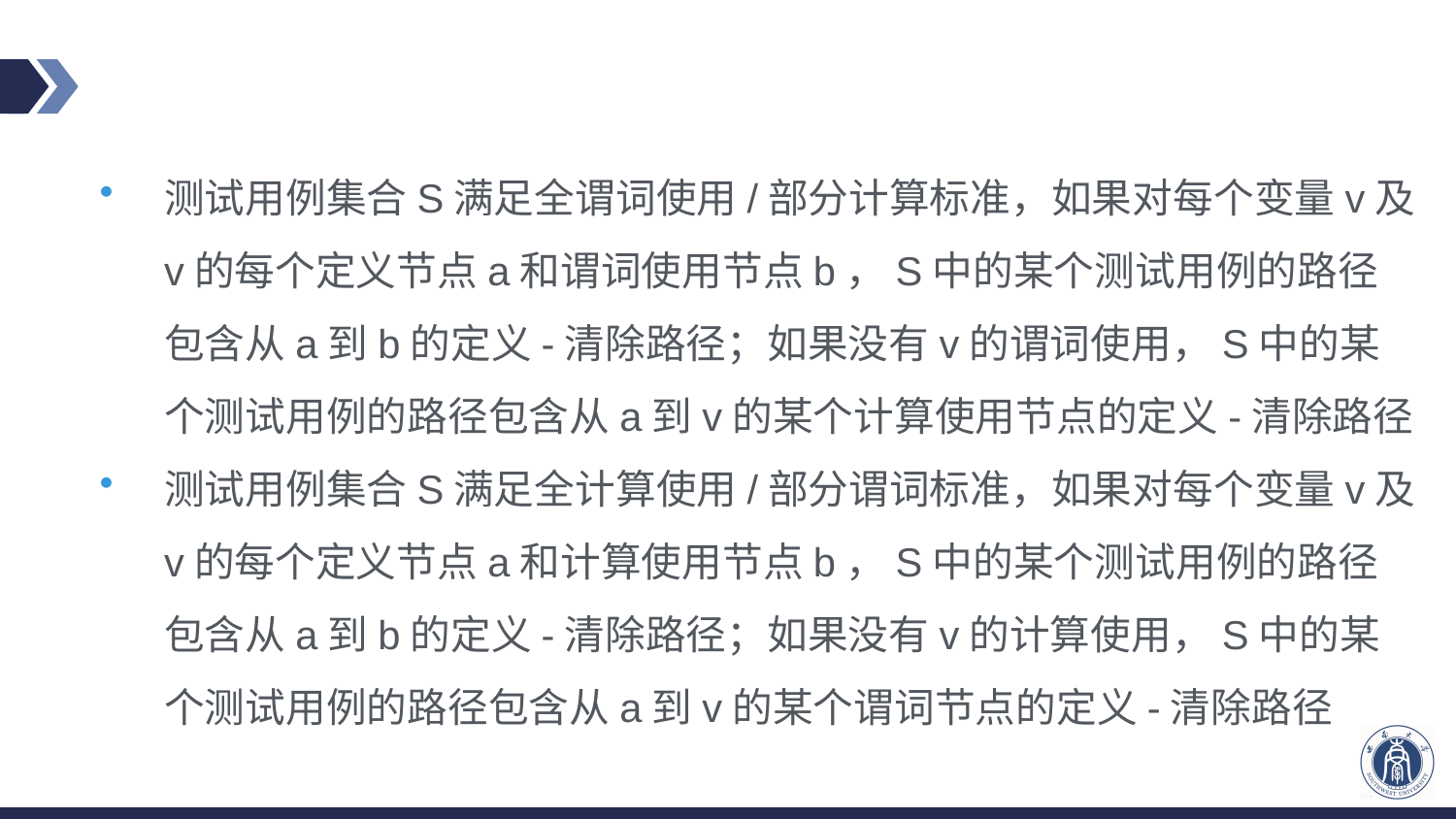

#
测试用例集合S满足全谓词使用/部分计算标准，如果对每个变量v及v的每个定义节点a和谓词使用节点b，S中的某个测试用例的路径包含从a到b的定义-清除路径；如果没有v的谓词使用，S中的某个测试用例的路径包含从a到v的某个计算使用节点的定义-清除路径
测试用例集合S满足全计算使用/部分谓词标准，如果对每个变量v及v的每个定义节点a和计算使用节点b，S中的某个测试用例的路径包含从a到b的定义-清除路径；如果没有v的计算使用，S中的某个测试用例的路径包含从a到v的某个谓词节点的定义-清除路径